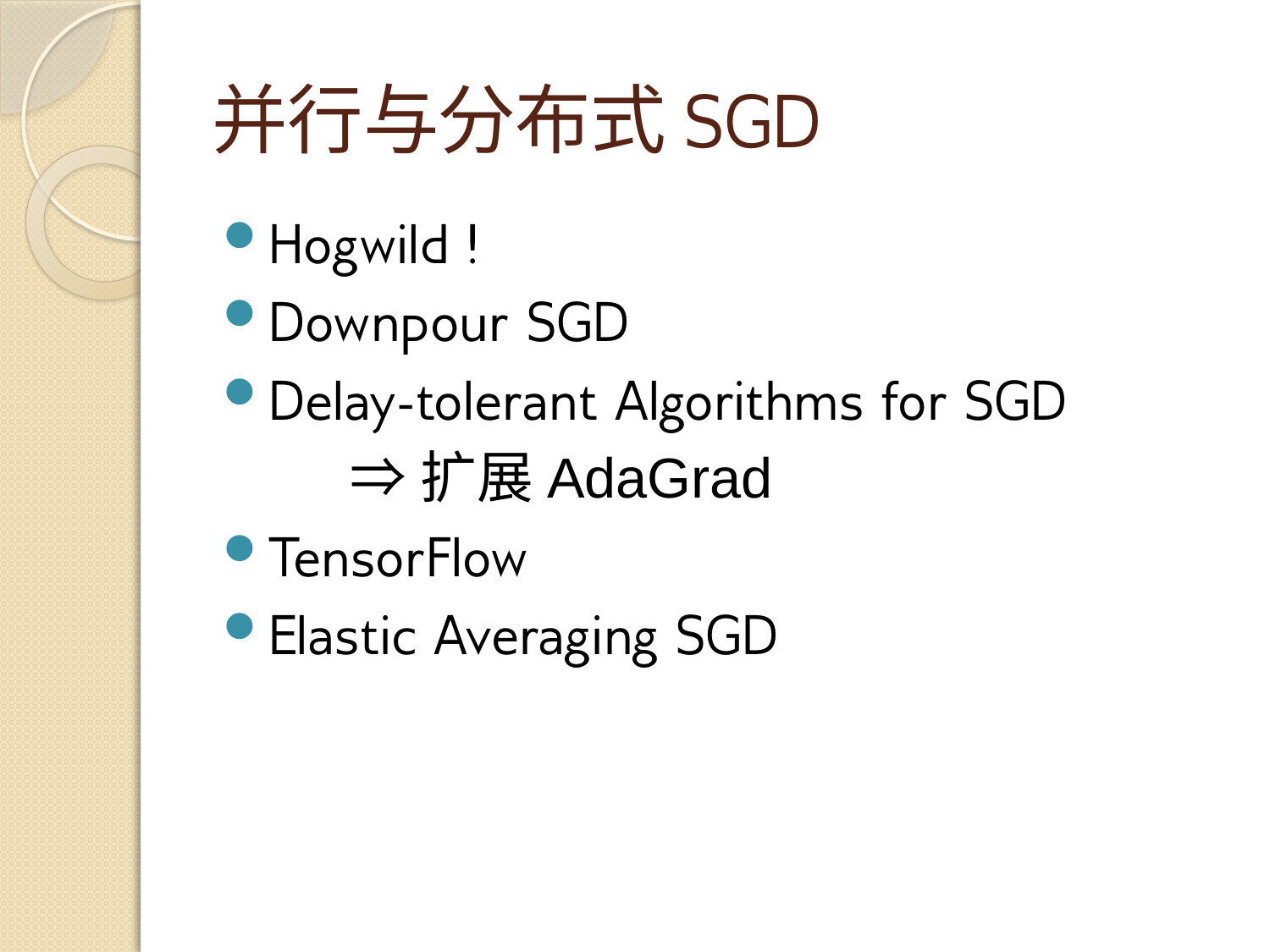

# 并行与分布式SGD
Hogwild !
Downpour SGD
Delay-tolerant Algorithms for SGD
	⇒扩展AdaGrad
TensorFlow
Elastic Averaging SGD